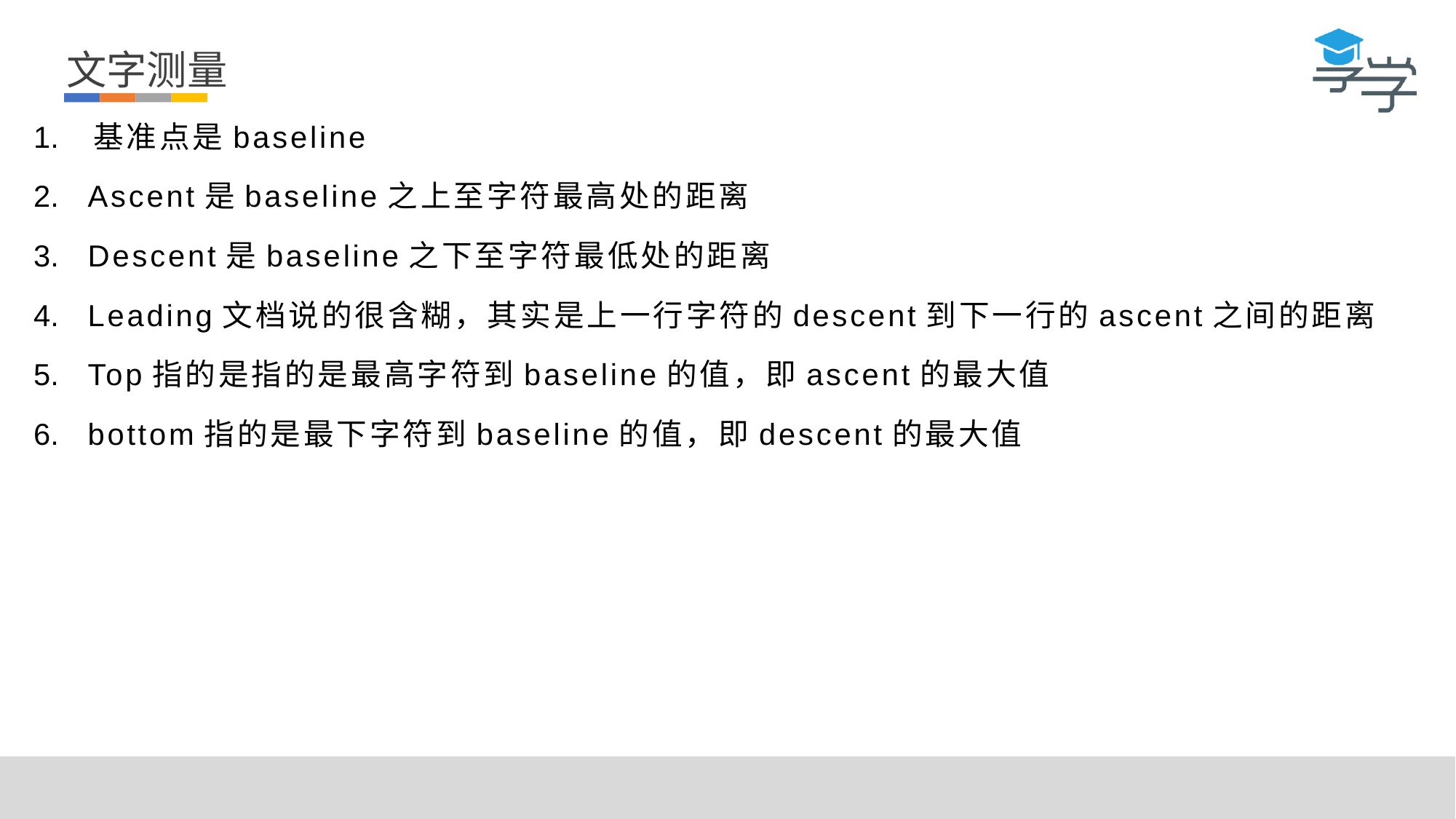

文字测量

 基准点是baseline
 Ascent是baseline之上至字符最高处的距离
 Descent是baseline之下至字符最低处的距离
 Leading文档说的很含糊，其实是上一行字符的descent到下一行的ascent之间的距离
 Top指的是指的是最高字符到baseline的值，即ascent的最大值
 bottom指的是最下字符到baseline的值，即descent的最大值